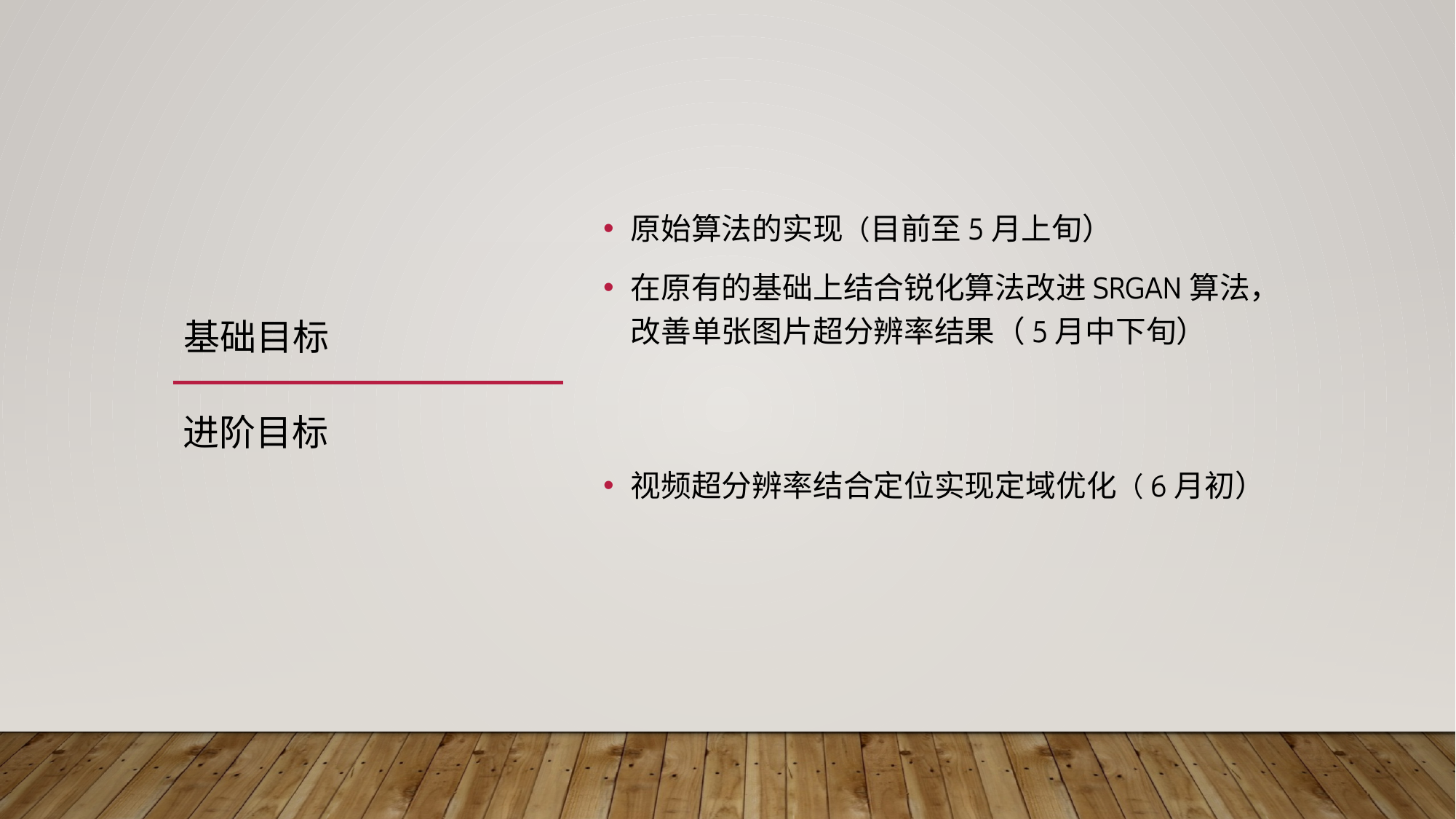

# 基础目标
原始算法的实现（目前至5月上旬）
在原有的基础上结合锐化算法改进SRGAN算法，改善单张图片超分辨率结果（5月中下旬）

进阶目标
视频超分辨率结合定位实现定域优化（6月初）